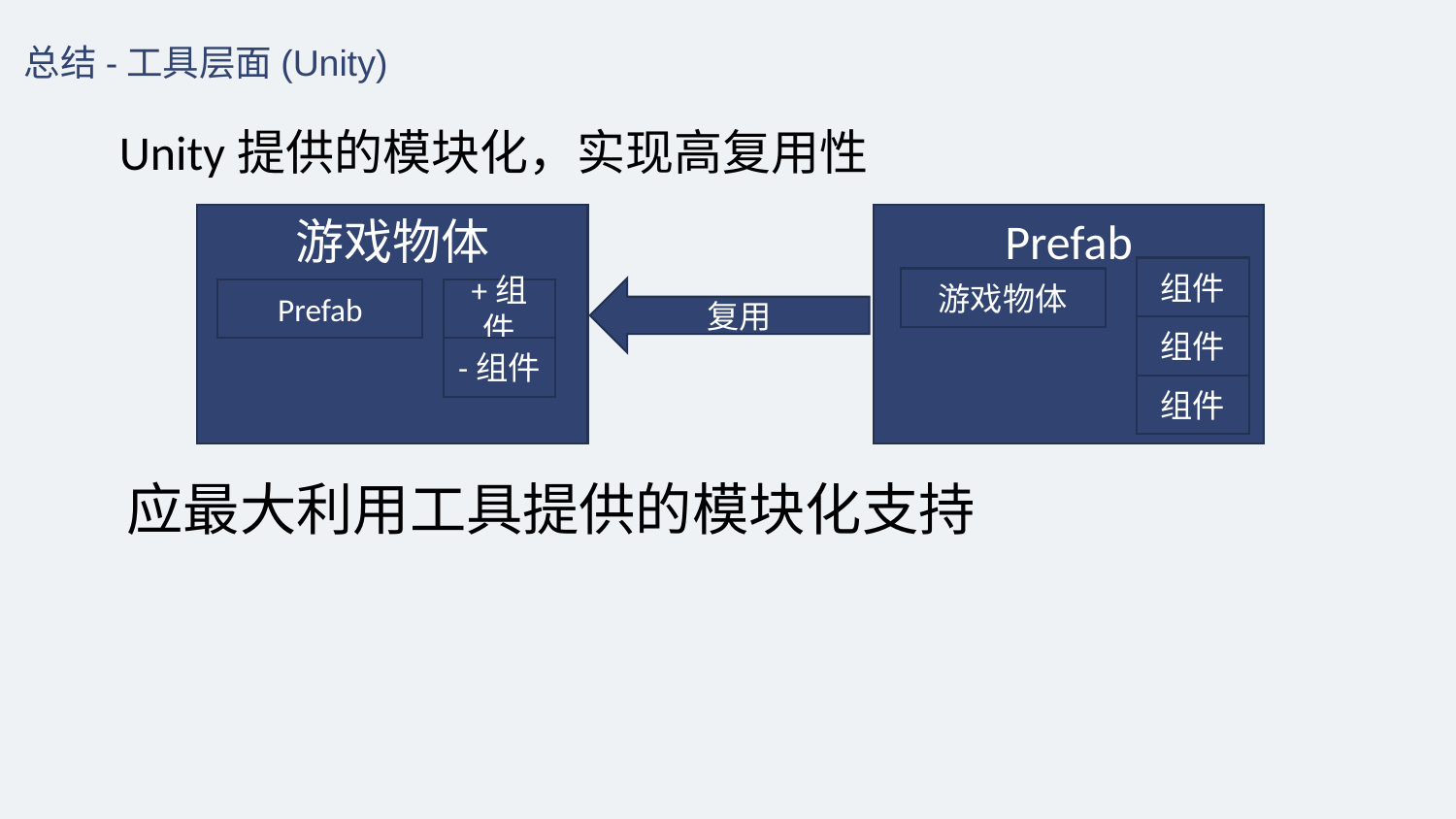

总结-工具层面(Unity)
Unity提供的模块化，实现高复用性
游戏物体
Prefab
组件
游戏物体
复用
Prefab
+组件
组件
-组件
组件
应最大利用工具提供的模块化支持